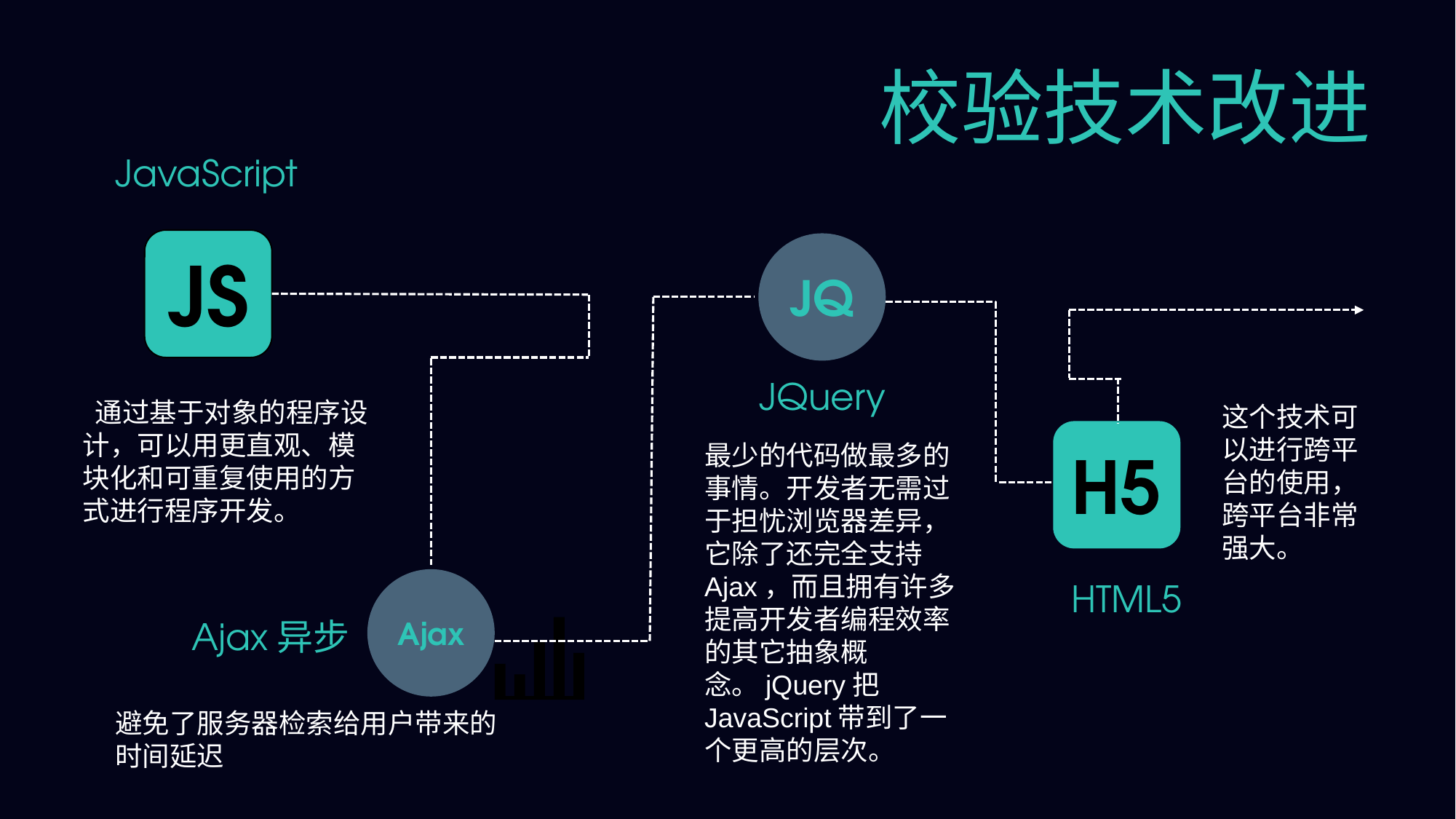

校验技术改进
JavaScript
JS
JQ
JQuery
 通过基于对象的程序设计，可以用更直观、模块化和可重复使用的方式进行程序开发。
这个技术可以进行跨平台的使用，跨平台非常强大。
H5
最少的代码做最多的事情。开发者无需过于担忧浏览器差异，它除了还完全支持Ajax，而且拥有许多提高开发者编程效率的其它抽象概念。jQuery把JavaScript带到了一个更高的层次。
Ajax
HTML5
Ajax异步

避免了服务器检索给用户带来的时间延迟